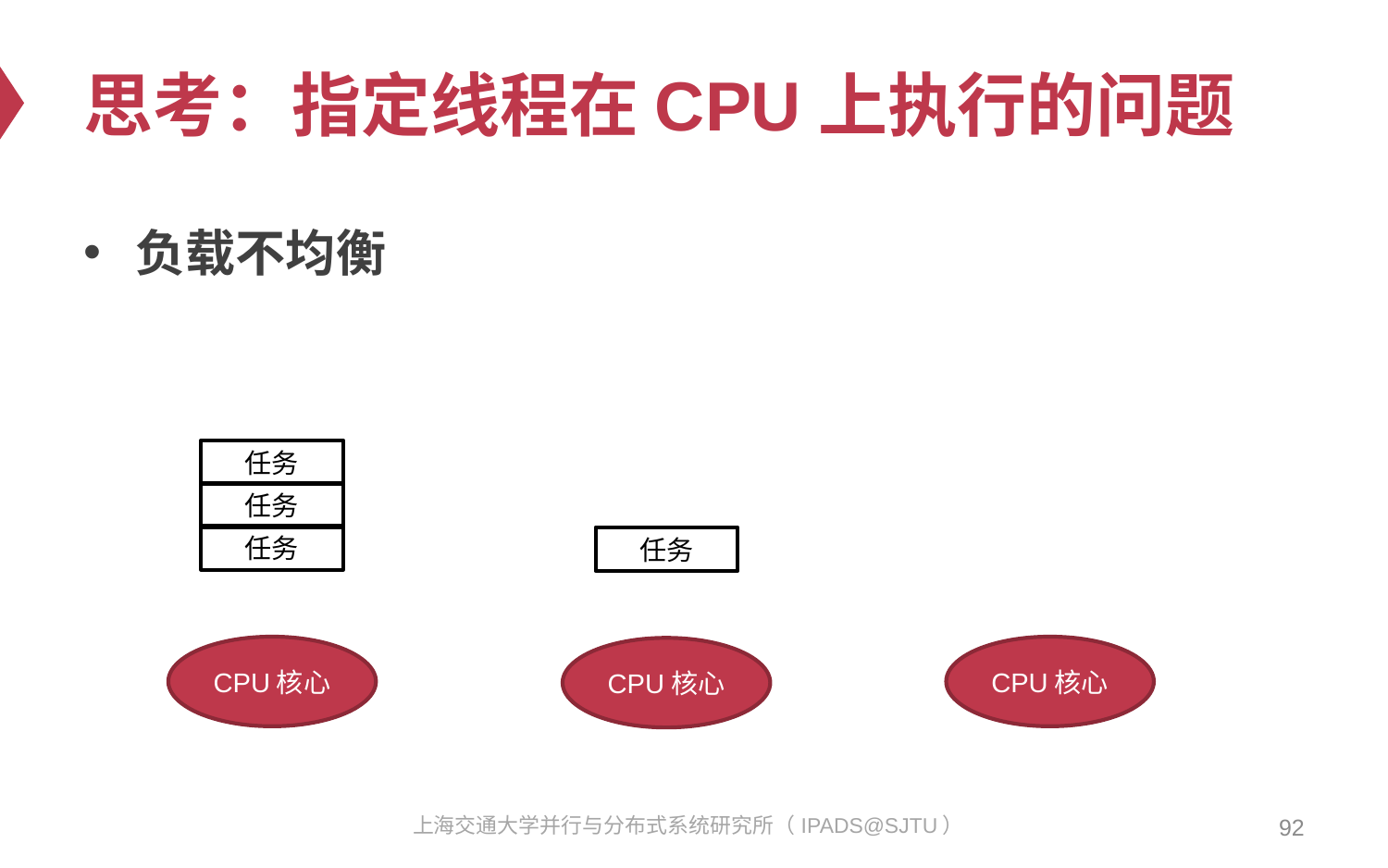

# 思考：指定线程在CPU上执行的问题
负载不均衡
任务
任务
任务
任务
CPU核心
CPU核心
CPU核心
92
上海交通大学并行与分布式系统研究所（IPADS@SJTU）